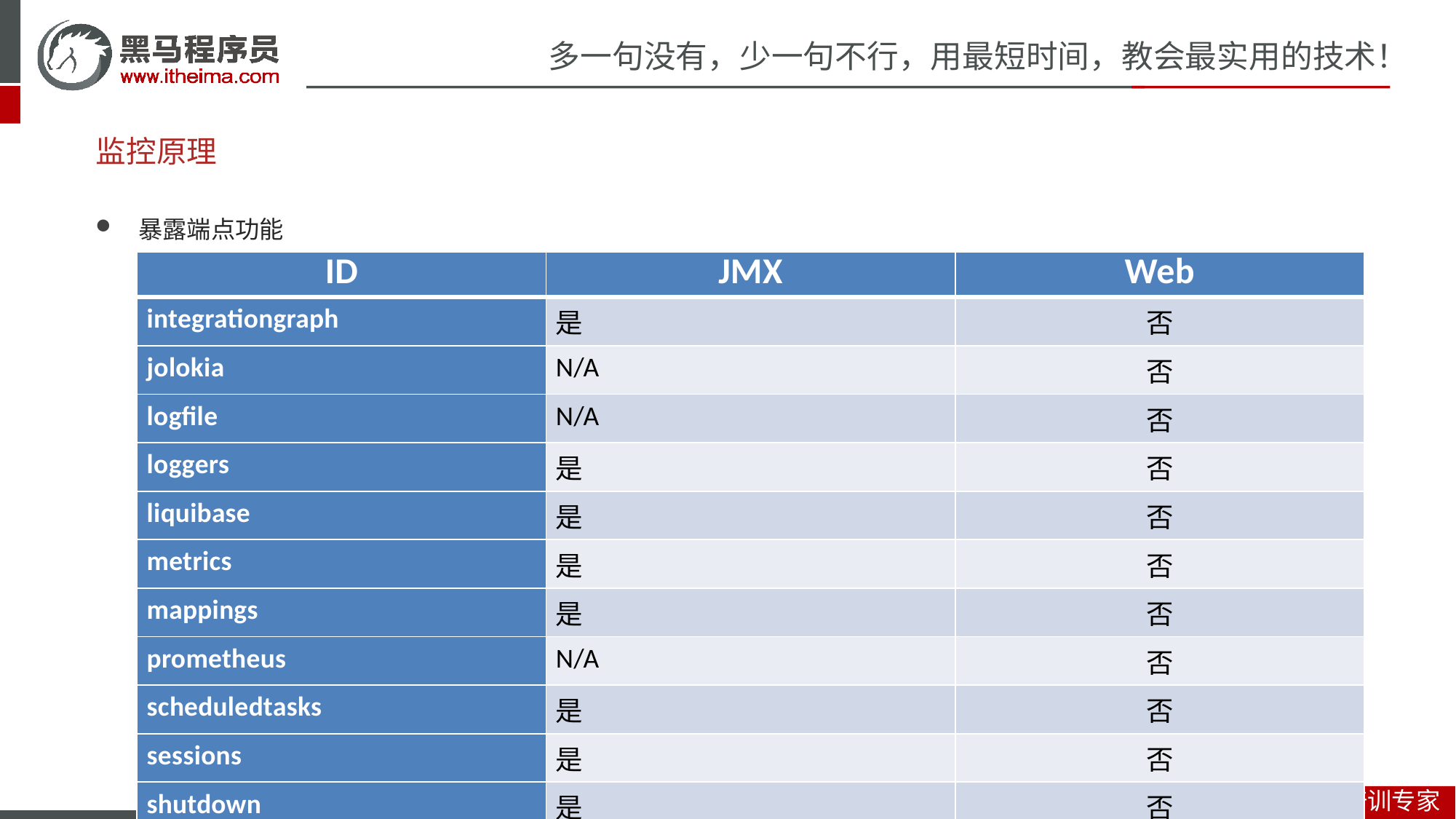

# 监控原理
暴露端点功能
| ID | JMX | Web |
| --- | --- | --- |
| integrationgraph | 是 | 否 |
| jolokia | N/A | 否 |
| logfile | N/A | 否 |
| loggers | 是 | 否 |
| liquibase | 是 | 否 |
| metrics | 是 | 否 |
| mappings | 是 | 否 |
| prometheus | N/A | 否 |
| scheduledtasks | 是 | 否 |
| sessions | 是 | 否 |
| shutdown | 是 | 否 |
| threaddump | 是 | 否 |